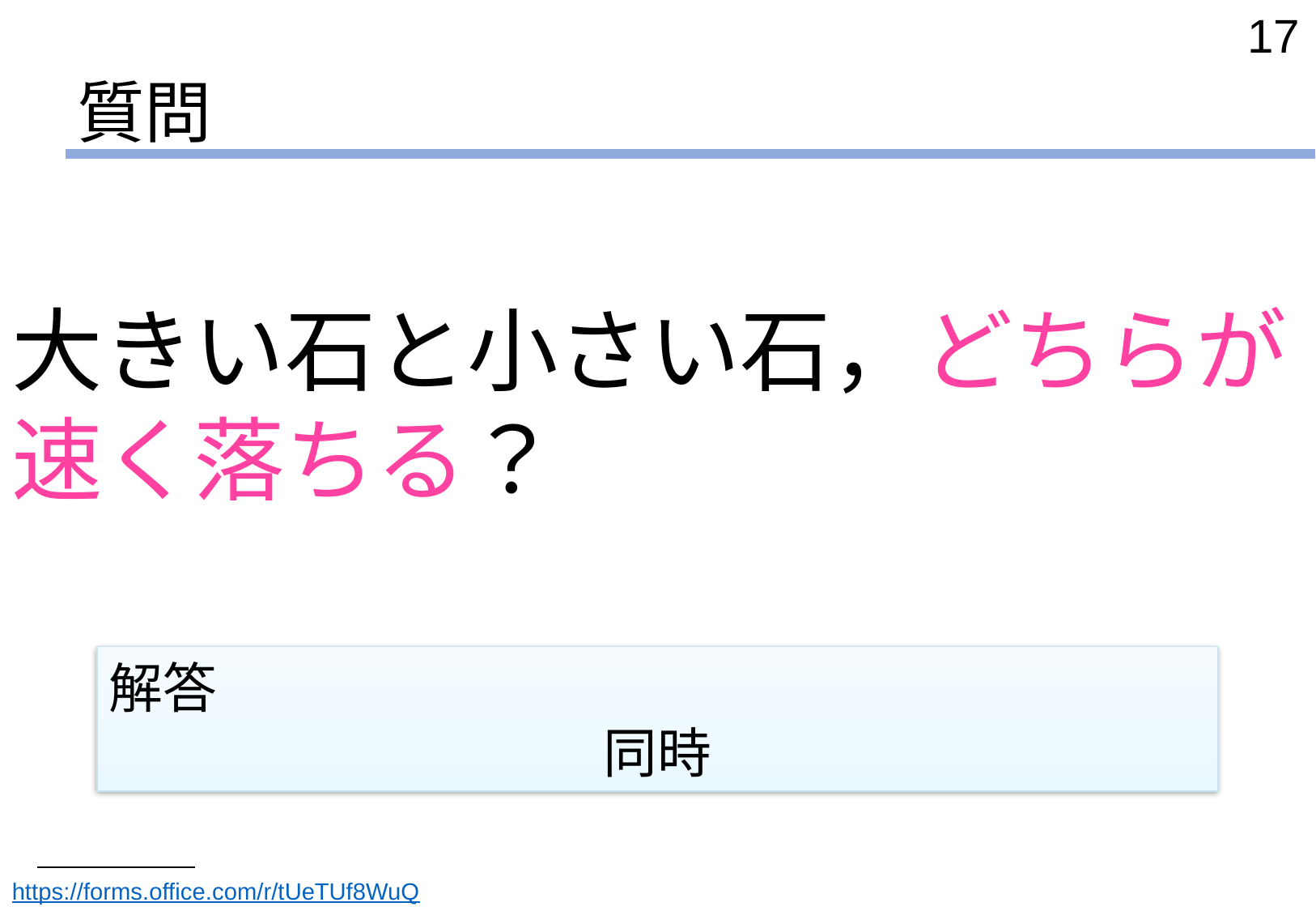

17
# 質問
大きい石と小さい石，どちらが速く落ちる？
解答
同時
https://forms.office.com/r/tUeTUf8WuQ